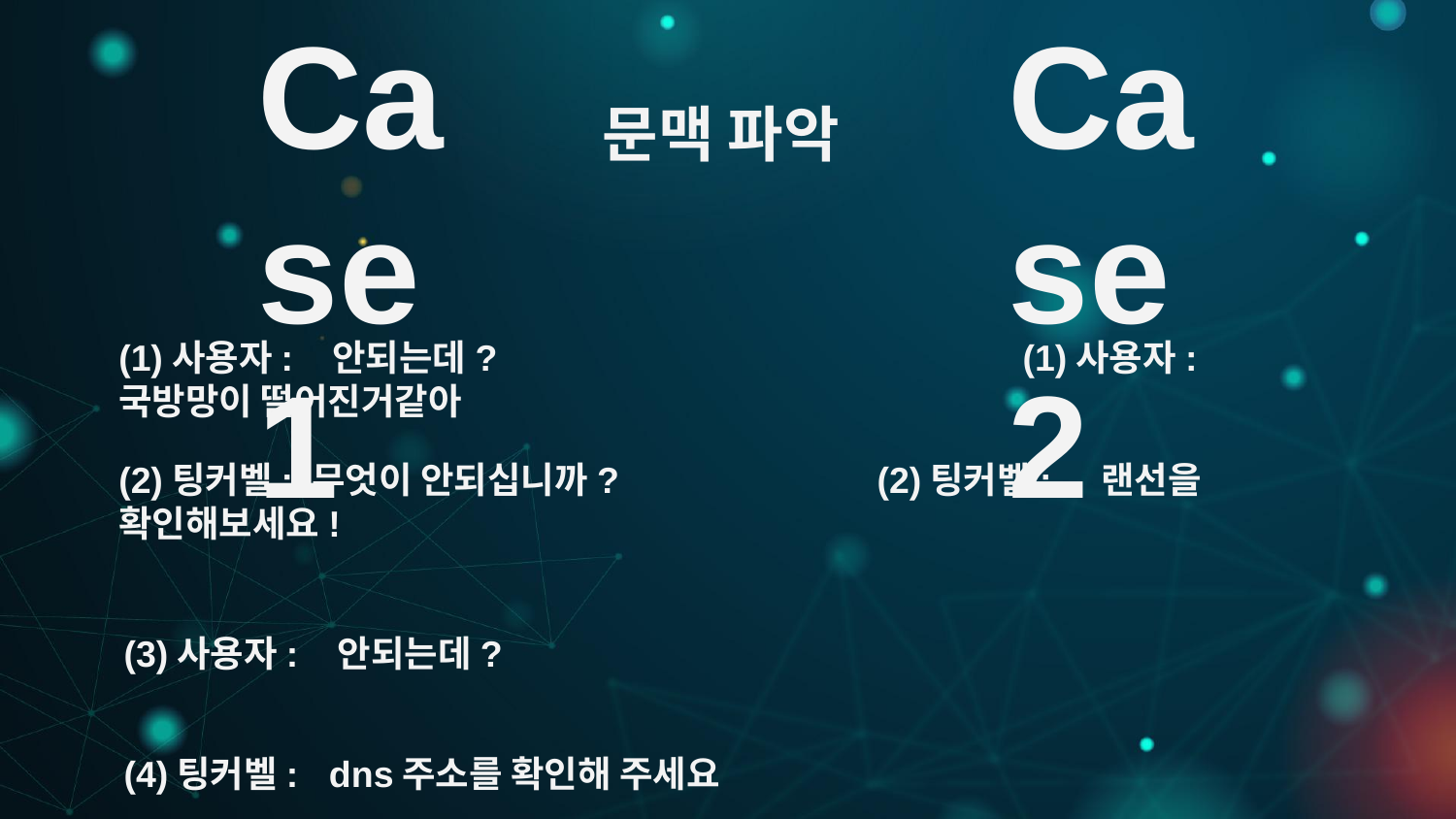

# Keras 인공신경망 최적화

문맥 파악

Case1
Case2
(1)사용자:   안되는데?				   (1)사용자:     국방망이 떨어진거같아

(2)팅커벨: 무엇이 안되십니까?		   (2)팅커벨:    랜선을 확인해보세요!

								  (3)사용자:   안되는데?

								  (4)팅커벨:   dns주소를 확인해 주세요